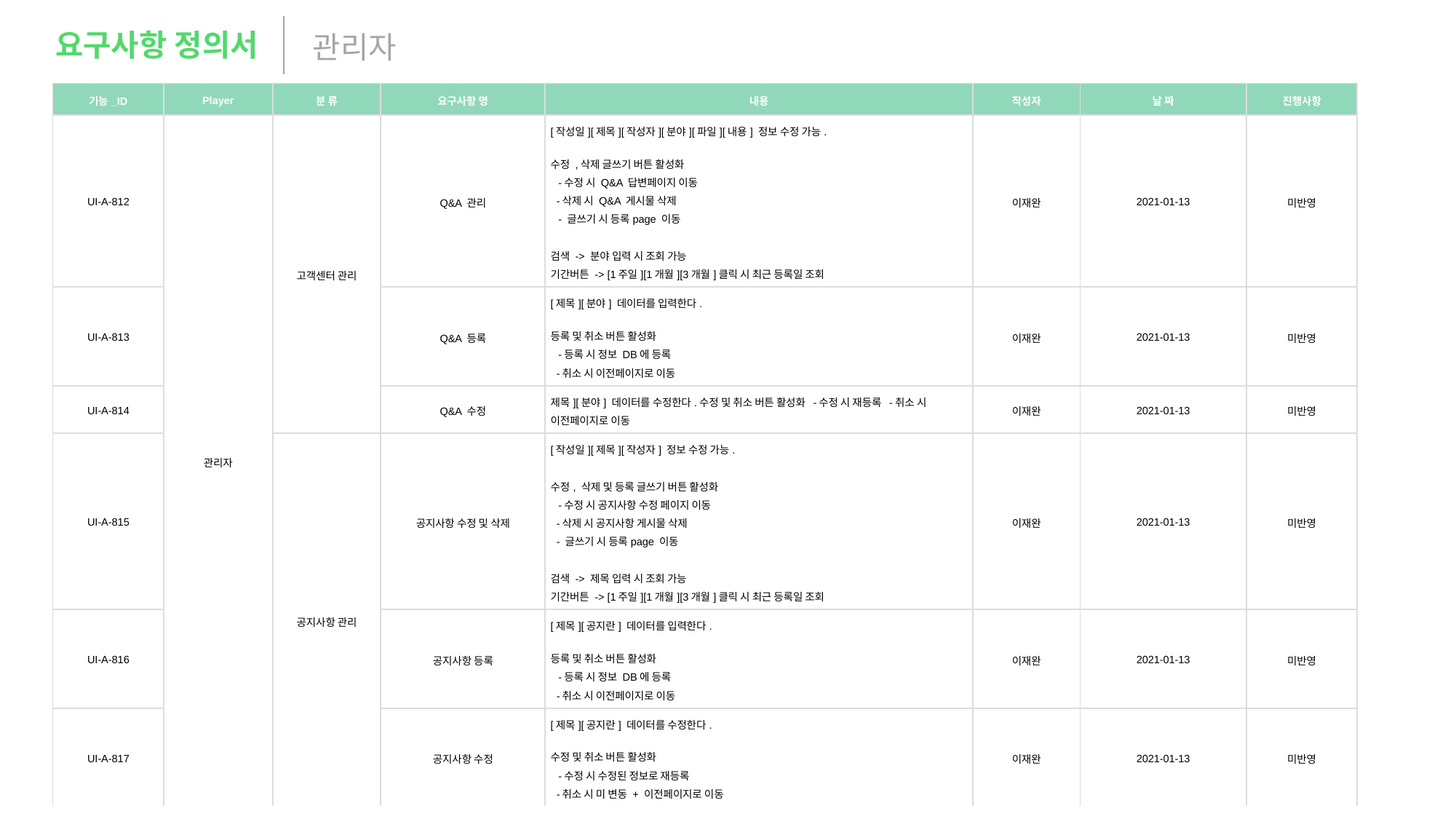

요구사항 정의서
관리자
| 기능\_ID | Player | 분 류 | 요구사항 명 | 내용 | 작성자 | 날 짜 | 진행사항 |
| --- | --- | --- | --- | --- | --- | --- | --- |
| UI-A-812 | 관리자 | 고객센터 관리 | Q&A 관리 | [작성일][제목][작성자][분야][파일][내용] 정보 수정 가능. 수정 ,삭제 글쓰기 버튼 활성화 -수정 시 Q&A 답변페이지 이동 -삭제 시 Q&A 게시물 삭제 - 글쓰기 시 등록page 이동 검색 -> 분야 입력 시 조회 가능 기간버튼 -> [1주일][1개월][3개월]클릭 시 최근 등록일 조회 | 이재완 | 2021-01-13 | 미반영 |
| UI-A-813 |  |  | Q&A 등록 | [제목][분야] 데이터를 입력한다. 등록 및 취소 버튼 활성화 -등록 시 정보 DB에 등록 -취소 시 이전페이지로 이동 | 이재완 | 2021-01-13 | 미반영 |
| UI-A-814 |  |  | Q&A 수정 | 제목][분야] 데이터를 수정한다.  수정 및 취소 버튼 활성화  -수정 시 재등록  -취소 시 이전페이지로 이동 | 이재완 | 2021-01-13 | 미반영 |
| UI-A-815 |  | 공지사항  관리 | 공지사항 수정 및 삭제 | [작성일][제목][작성자] 정보 수정 가능. 수정, 삭제 및 등록 글쓰기 버튼 활성화 -수정 시 공지사항 수정 페이지 이동 -삭제 시 공지사항 게시물 삭제 - 글쓰기 시 등록page 이동 검색 -> 제목 입력 시 조회 가능 기간버튼 -> [1주일][1개월][3개월]클릭 시 최근 등록일 조회 | 이재완 | 2021-01-13 | 미반영 |
| UI-A-816 |  |  | 공지사항 등록 | [제목][공지란] 데이터를 입력한다. 등록 및 취소 버튼 활성화 -등록 시 정보 DB에 등록 -취소 시 이전페이지로 이동 | 이재완 | 2021-01-13 | 미반영 |
| UI-A-817 |  |  | 공지사항 수정 | [제목][공지란] 데이터를 수정한다. 수정 및 취소 버튼 활성화 -수정 시 수정된 정보로 재등록 -취소 시 미 변동 + 이전페이지로 이동 | 이재완 | 2021-01-13 | 미반영 |